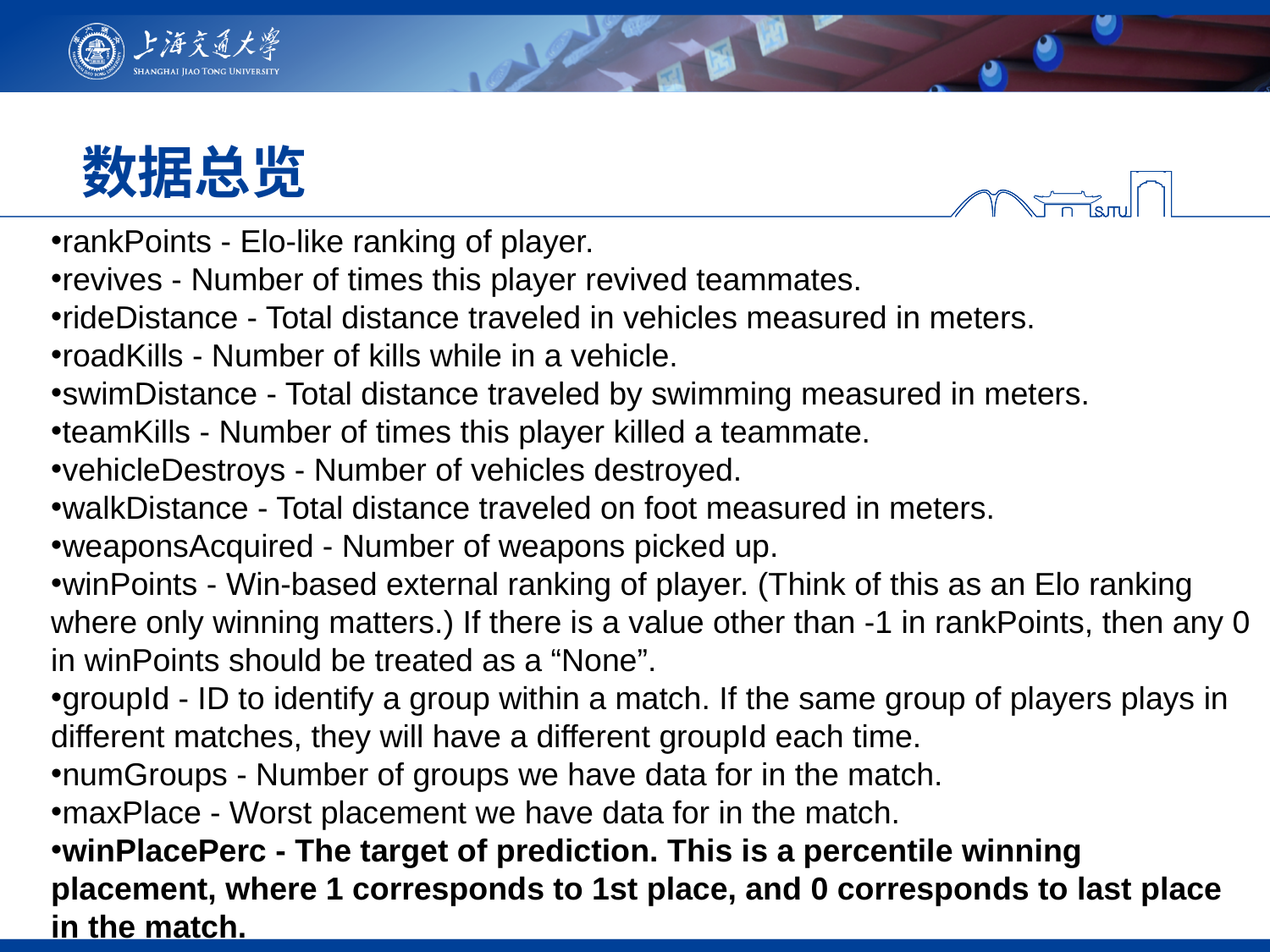

# 数据总览

rankPoints - Elo-like ranking of player.
revives - Number of times this player revived teammates.
rideDistance - Total distance traveled in vehicles measured in meters.
roadKills - Number of kills while in a vehicle.
swimDistance - Total distance traveled by swimming measured in meters.
teamKills - Number of times this player killed a teammate.
vehicleDestroys - Number of vehicles destroyed.
walkDistance - Total distance traveled on foot measured in meters.
weaponsAcquired - Number of weapons picked up.
winPoints - Win-based external ranking of player. (Think of this as an Elo ranking where only winning matters.) If there is a value other than -1 in rankPoints, then any 0 in winPoints should be treated as a “None”.
groupId - ID to identify a group within a match. If the same group of players plays in different matches, they will have a different groupId each time.
numGroups - Number of groups we have data for in the match.
maxPlace - Worst placement we have data for in the match.
winPlacePerc - The target of prediction. This is a percentile winning placement, where 1 corresponds to 1st place, and 0 corresponds to last place in the match.